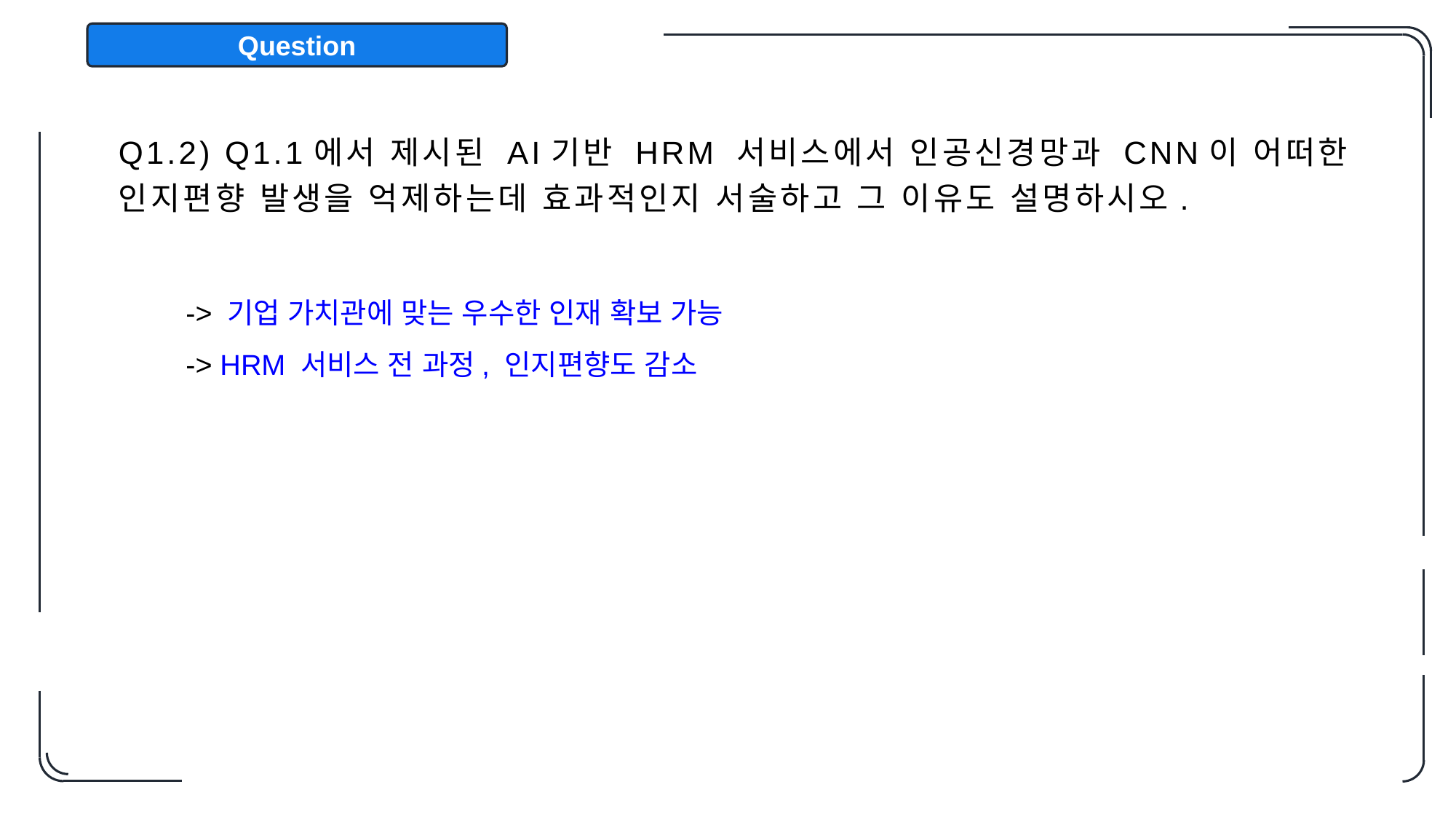

Question

Q1.2) Q1.1에서 제시된 AI기반 HRM 서비스에서 인공신경망과 CNN이 어떠한 인지편향 발생을 억제하는데 효과적인지 서술하고 그 이유도 설명하시오.
-> 기업 가치관에 맞는 우수한 인재 확보 가능
-> HRM 서비스 전 과정, 인지편향도 감소